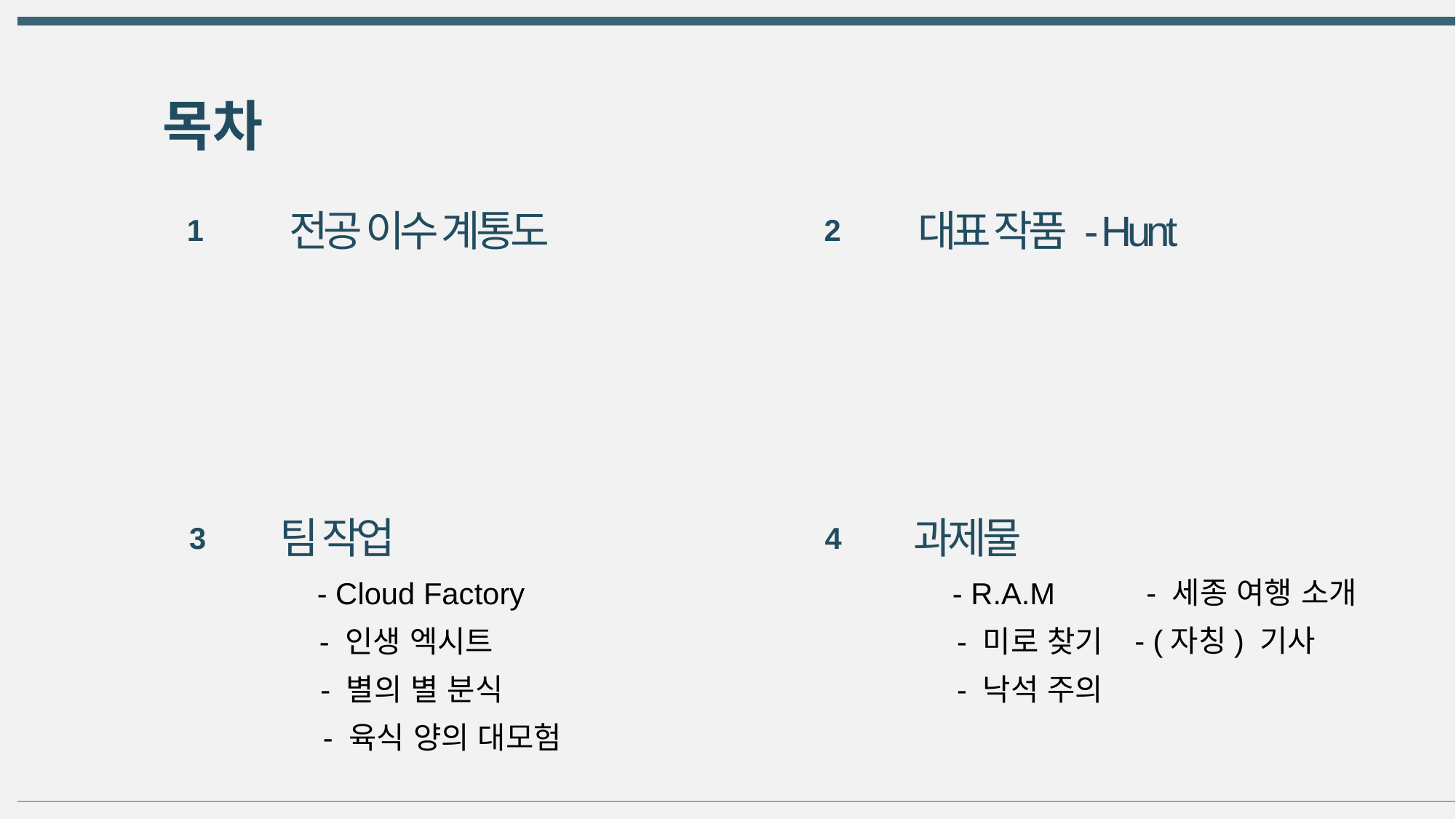

목차
전공 이수 계통도
대표 작품 - Hunt
1
2
팀 작업
과제물
3
4
- 세종 여행 소개
- Cloud Factory
- R.A.M
- (자칭) 기사
- 인생 엑시트
- 미로 찾기
- 별의 별 분식
- 낙석 주의
- 육식 양의 대모험